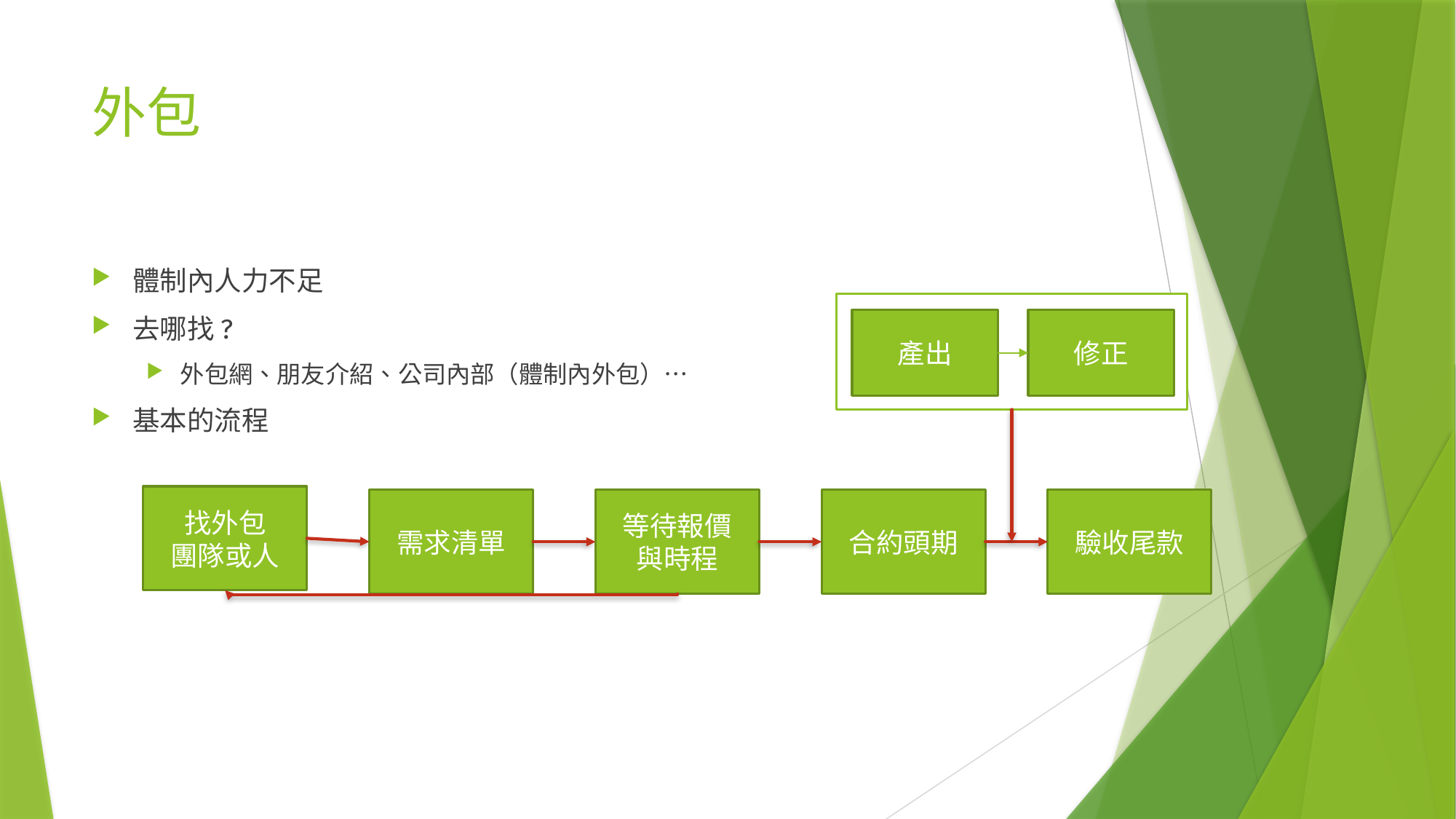

# 外包
體制內人力不足
去哪找?
外包網、朋友介紹、公司內部（體制內外包）…
基本的流程

產出
修正
找外包
團隊或人
需求清單
等待報價
與時程
合約頭期
驗收尾款